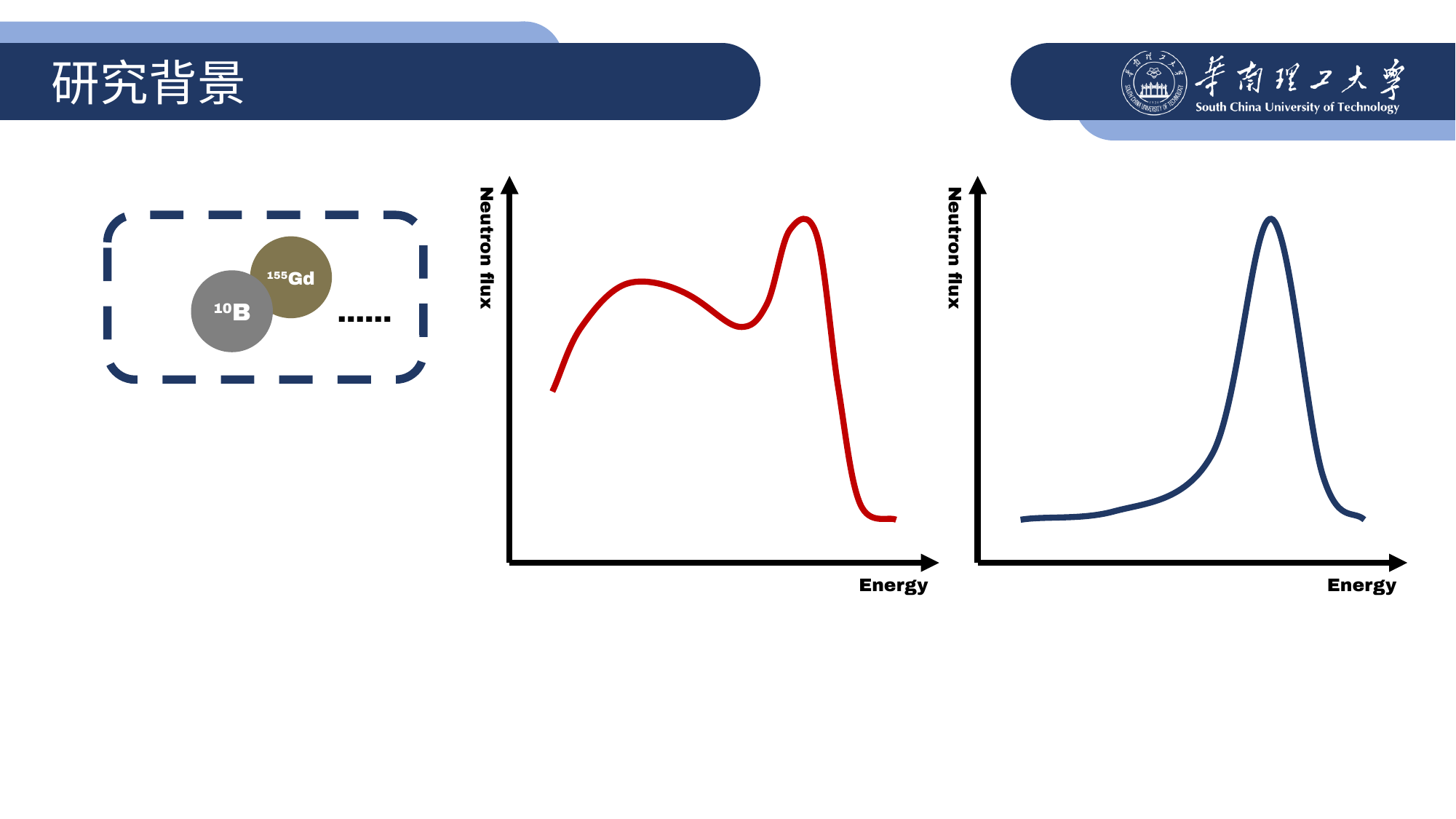

研究背景
Neutron flux
Energy

Neutron flux
Energy

155Gd

10B
……